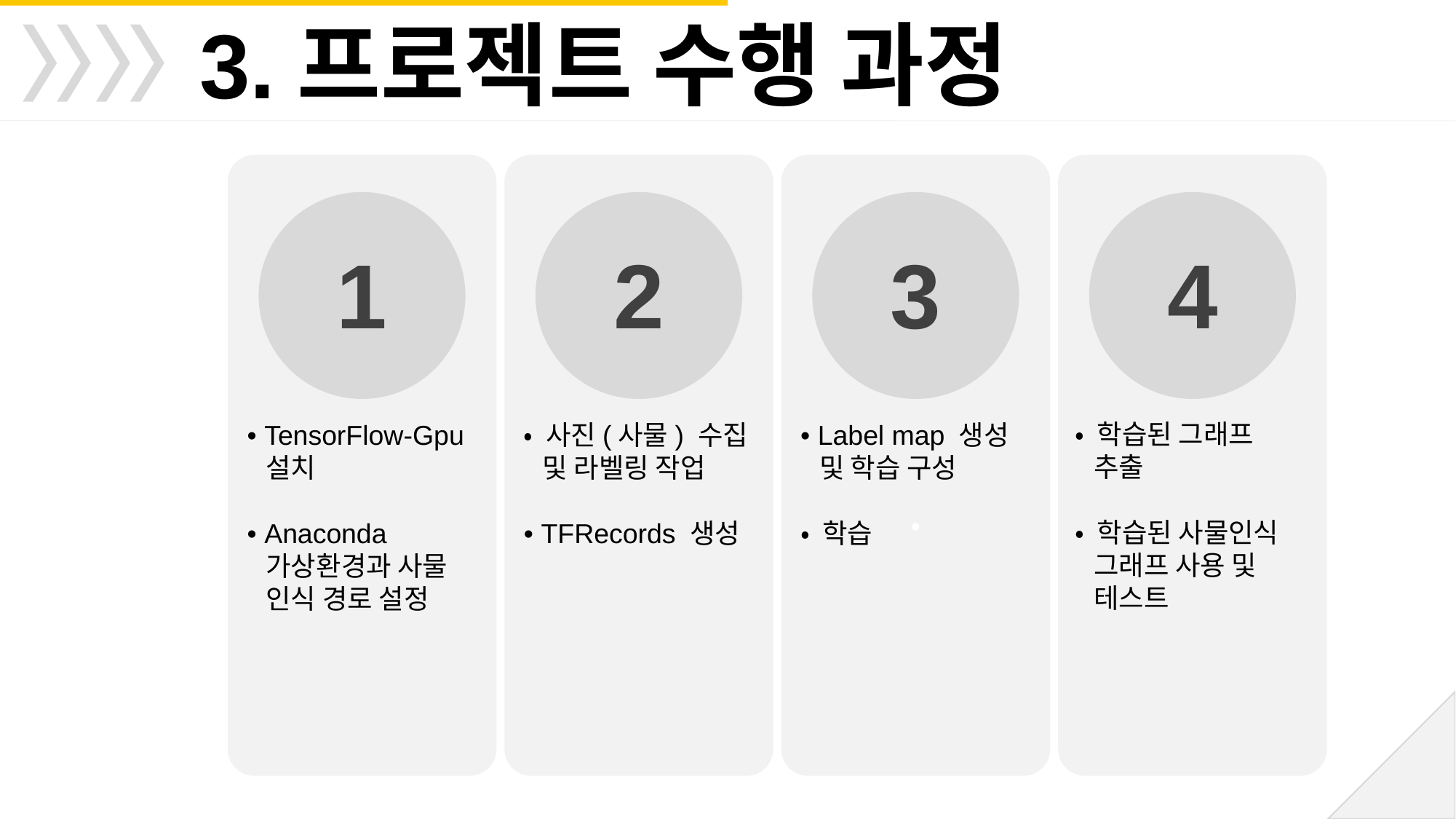

3.프로젝트 수행 과정

•

1
2
3
4
• 학습된 그래프
  추출

• 학습된 사물인식
  그래프 사용 및
  테스트
• Label map 생성
  및 학습 구성

• 학습
• 사진(사물) 수집
  및 라벨링 작업

• TFRecords 생성
• TensorFlow-Gpu
  설치

• Anaconda
  가상환경과 사물
  인식 경로 설정